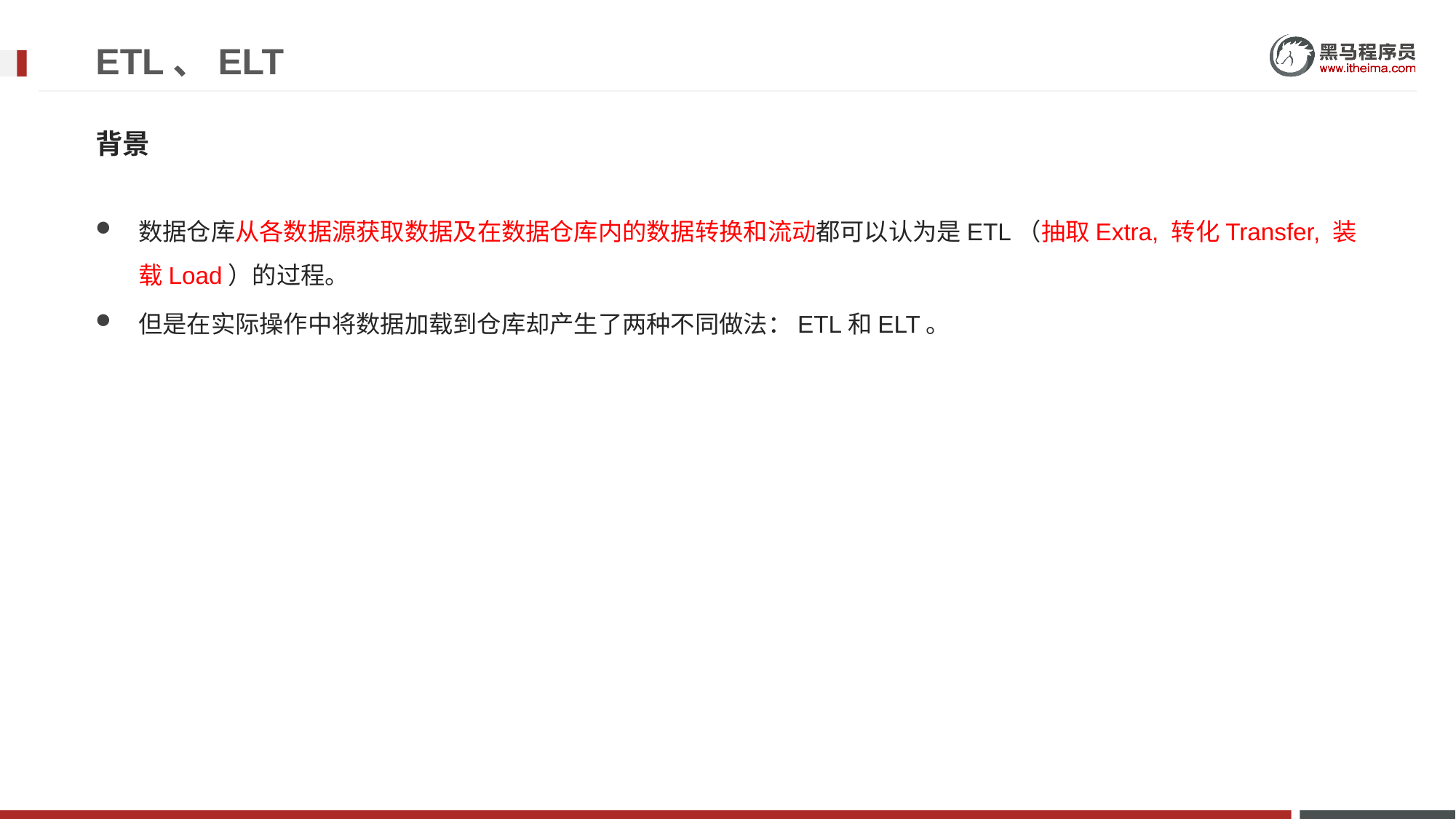

# ETL、ELT
背景
数据仓库从各数据源获取数据及在数据仓库内的数据转换和流动都可以认为是ETL（抽取Extra, 转化Transfer, 装载Load）的过程。
但是在实际操作中将数据加载到仓库却产生了两种不同做法：ETL和ELT。